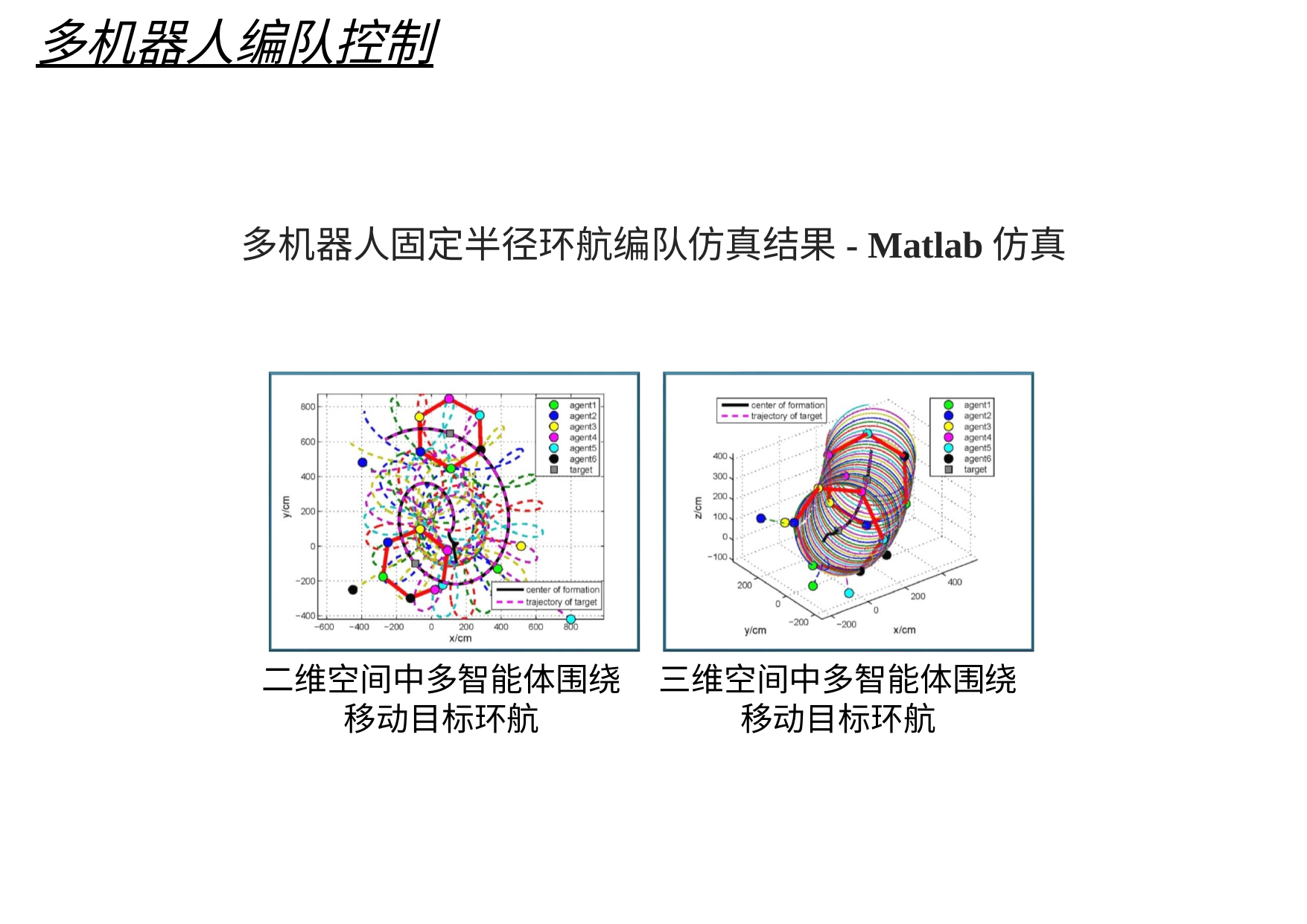

多机器人编队控制
多机器人固定半径环航编队仿真结果- Matlab仿真

二维空间中多智能体围绕 移动目标环航
三维空间中多智能体围绕 移动目标环航